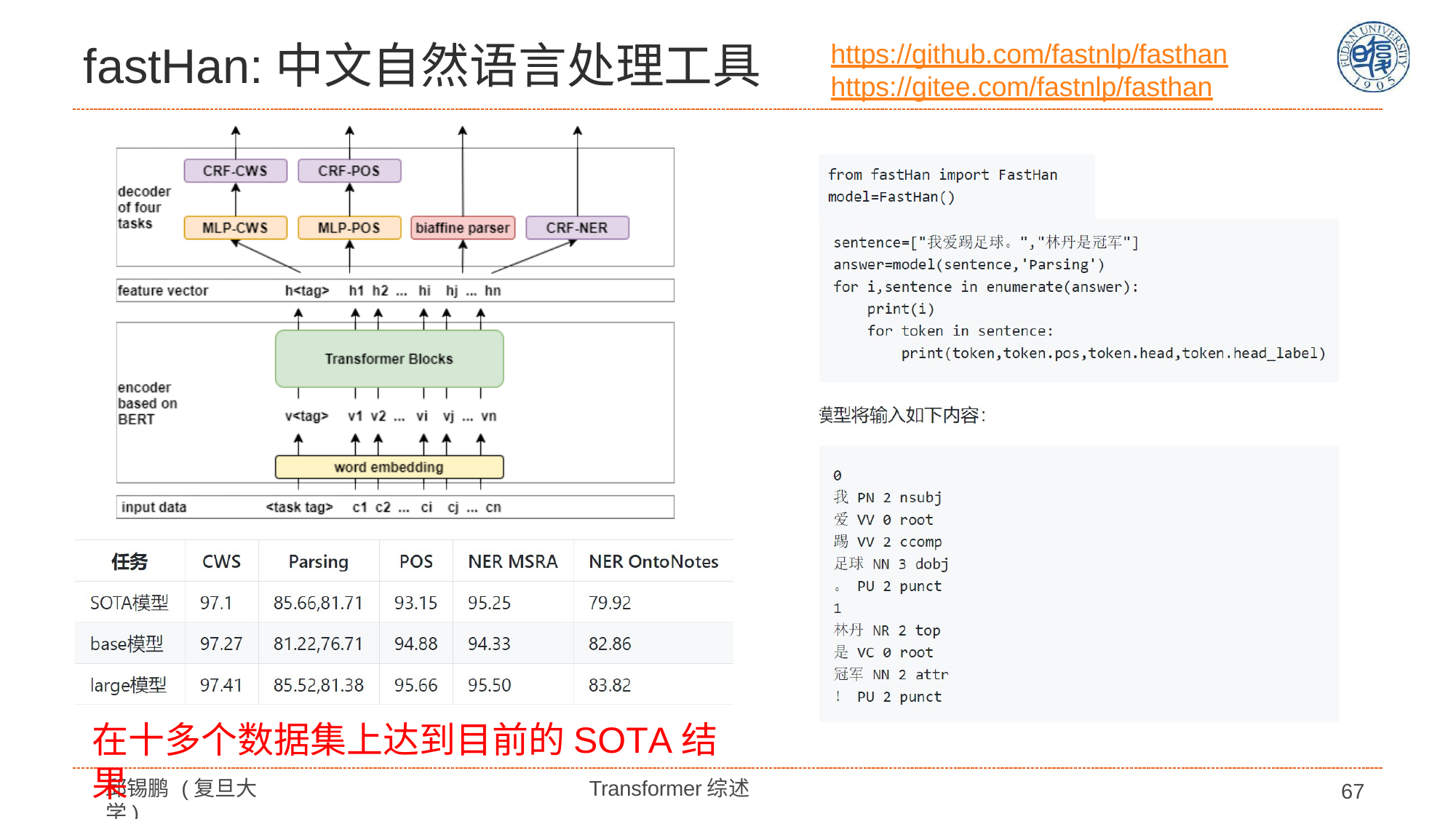

# fastHan:中文自然语言处理工具
https://github.com/fastnlp/fasthan
https://gitee.com/fastnlp/fasthan

在十多个数据集上达到目前的SOTA结果
邱锡鹏 (复旦大学)
Transformer综述
67